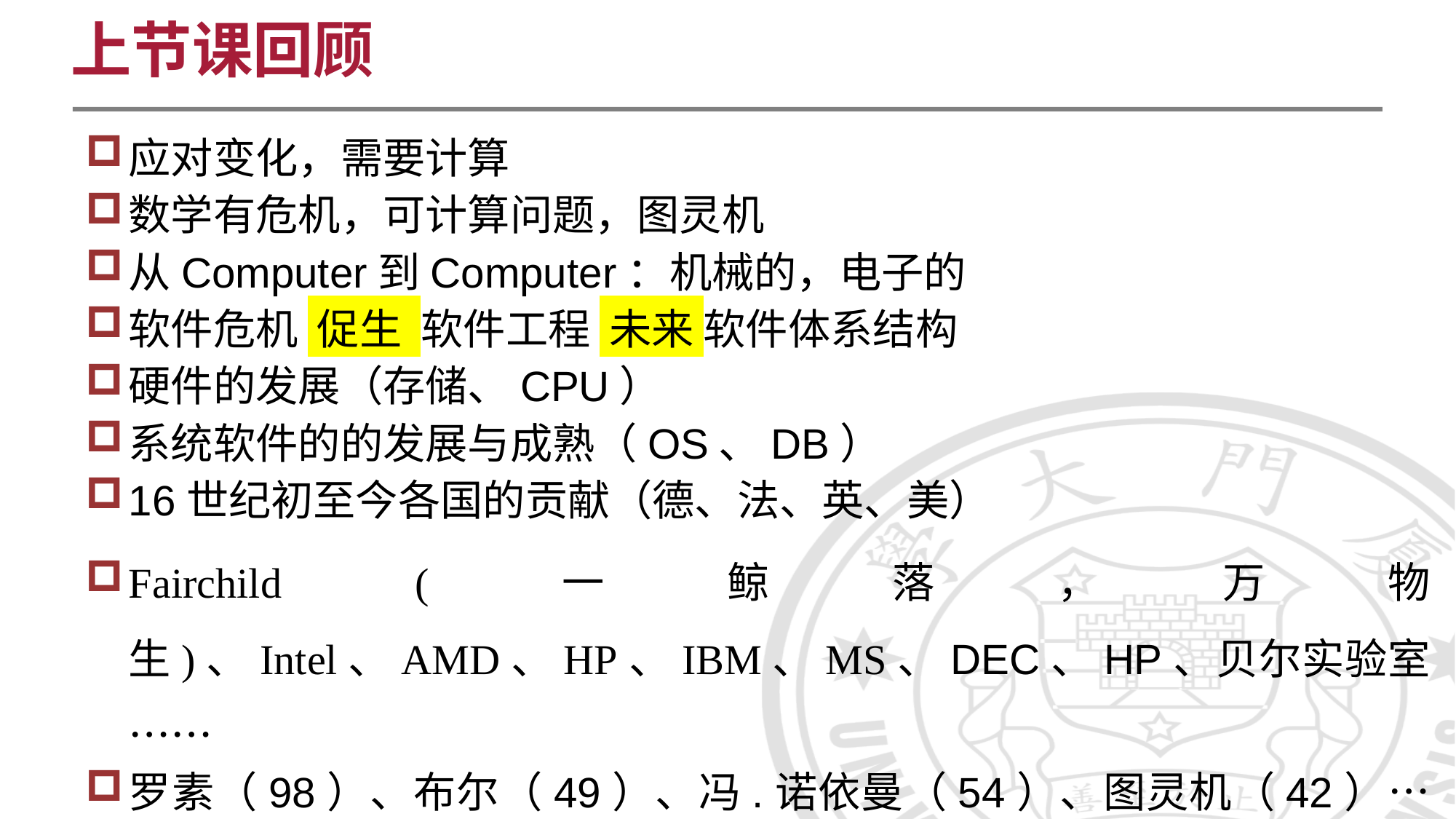

上节课回顾
应对变化，需要计算
数学有危机，可计算问题，图灵机
从Computer到Computer：机械的，电子的
软件危机  促生  软件工程  未来 软件体系结构
硬件的发展（存储、CPU）
系统软件的的发展与成熟（OS、DB）
16世纪初至今各国的贡献（德、法、英、美）
Fairchild (一鲸落，万物生)、Intel、AMD、HP、IBM、MS、DEC、HP、贝尔实验室……
罗素（98）、布尔（49）、冯.诺依曼（54）、图灵机（42）……
两个时间点：1946（ENIAC）、1952（EDVAC）